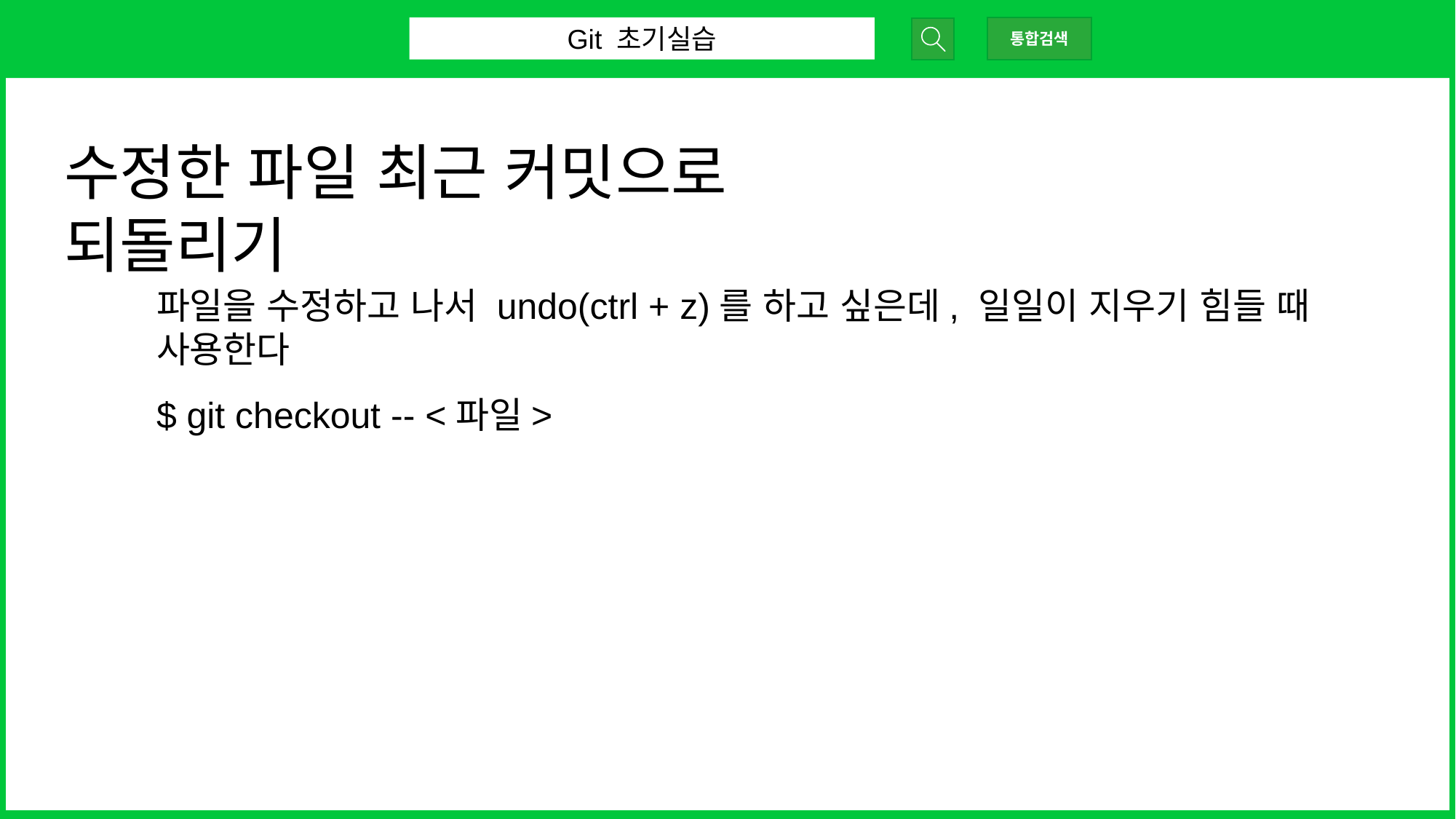

Git 초기실습
통합검색

수정한 파일 최근 커밋으로 되돌리기
파일을 수정하고 나서 undo(ctrl + z)를 하고 싶은데, 일일이 지우기 힘들 때 사용한다
$ git checkout -- <파일>